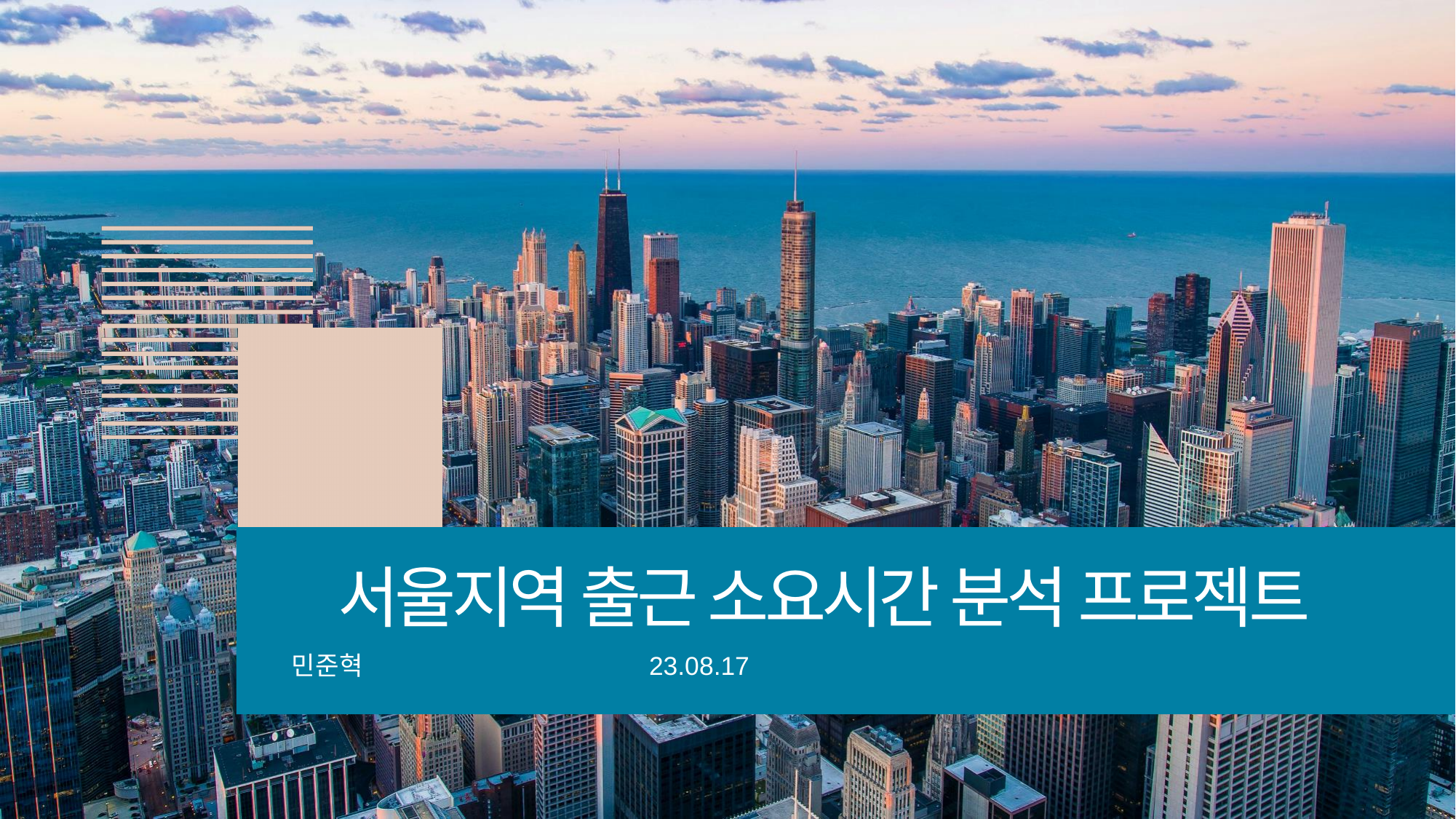

서울지역 출근 소요시간 분석 프로젝트
23.08.17
민준혁